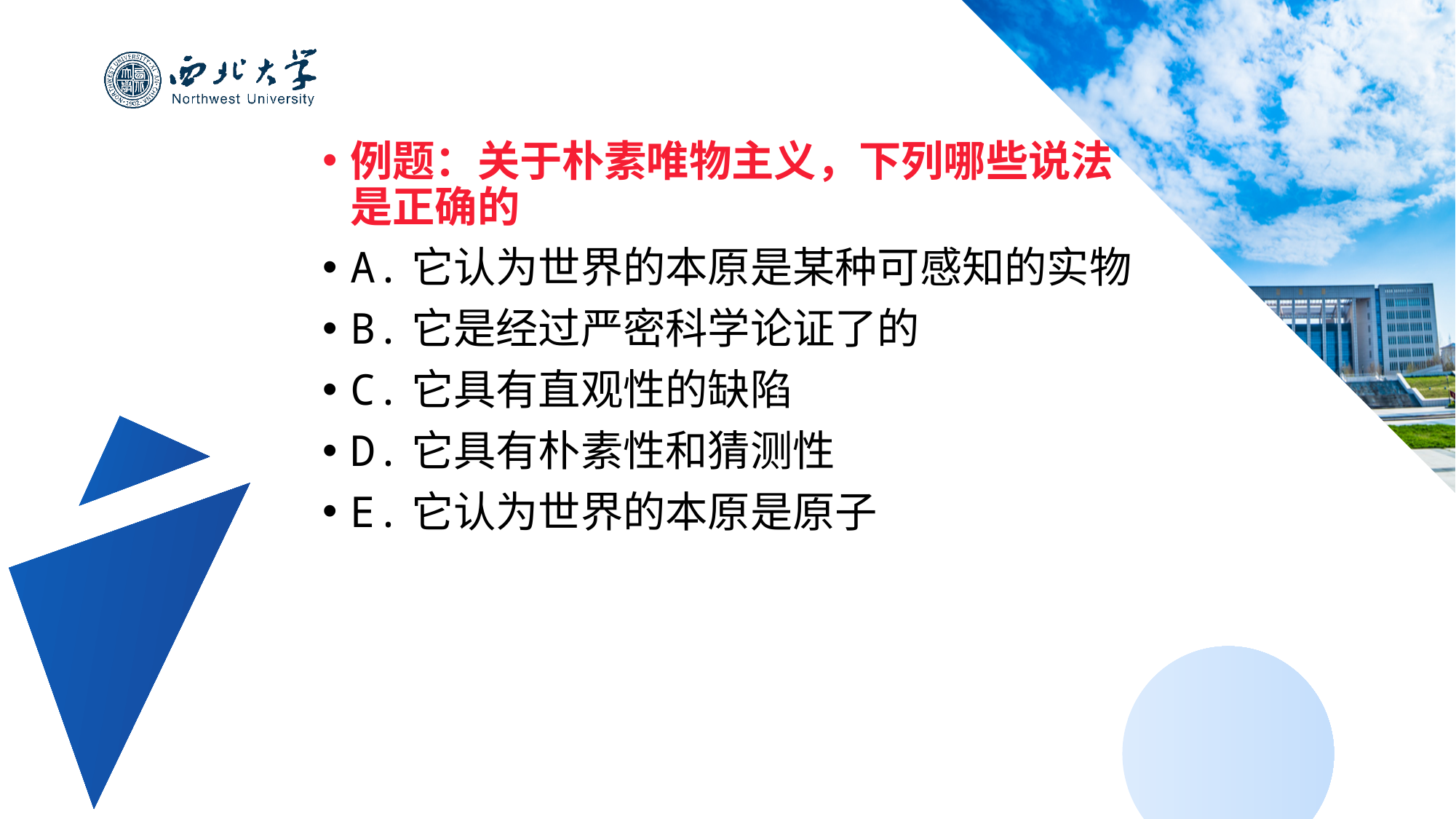

例题：关于朴素唯物主义，下列哪些说法是正确的
A.它认为世界的本原是某种可感知的实物
B.它是经过严密科学论证了的
C.它具有直观性的缺陷
D.它具有朴素性和猜测性
E.它认为世界的本原是原子